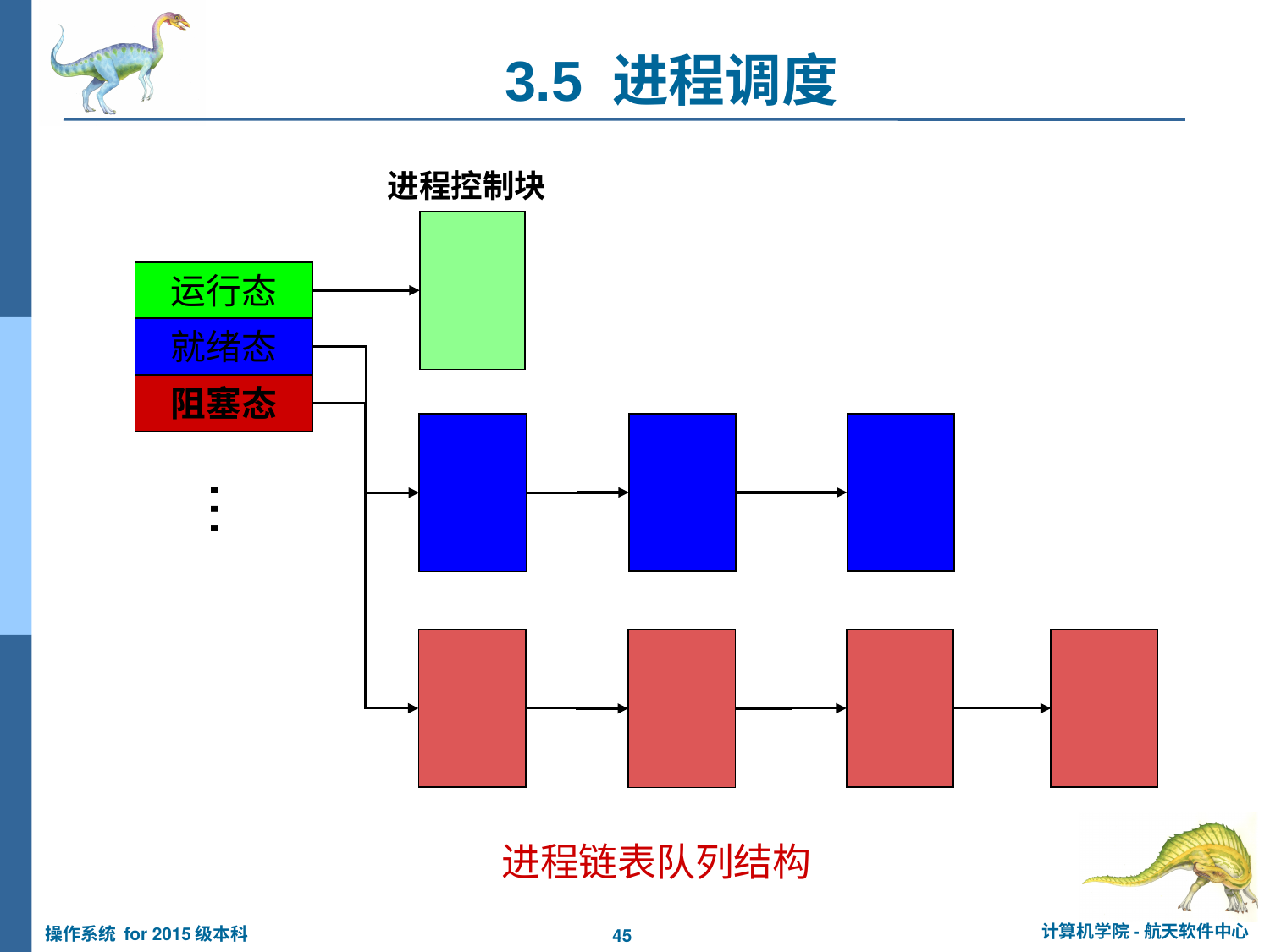

3.5 进程调度
进程控制块

运行态
就绪态
阻塞态

…

进程链表队列结构